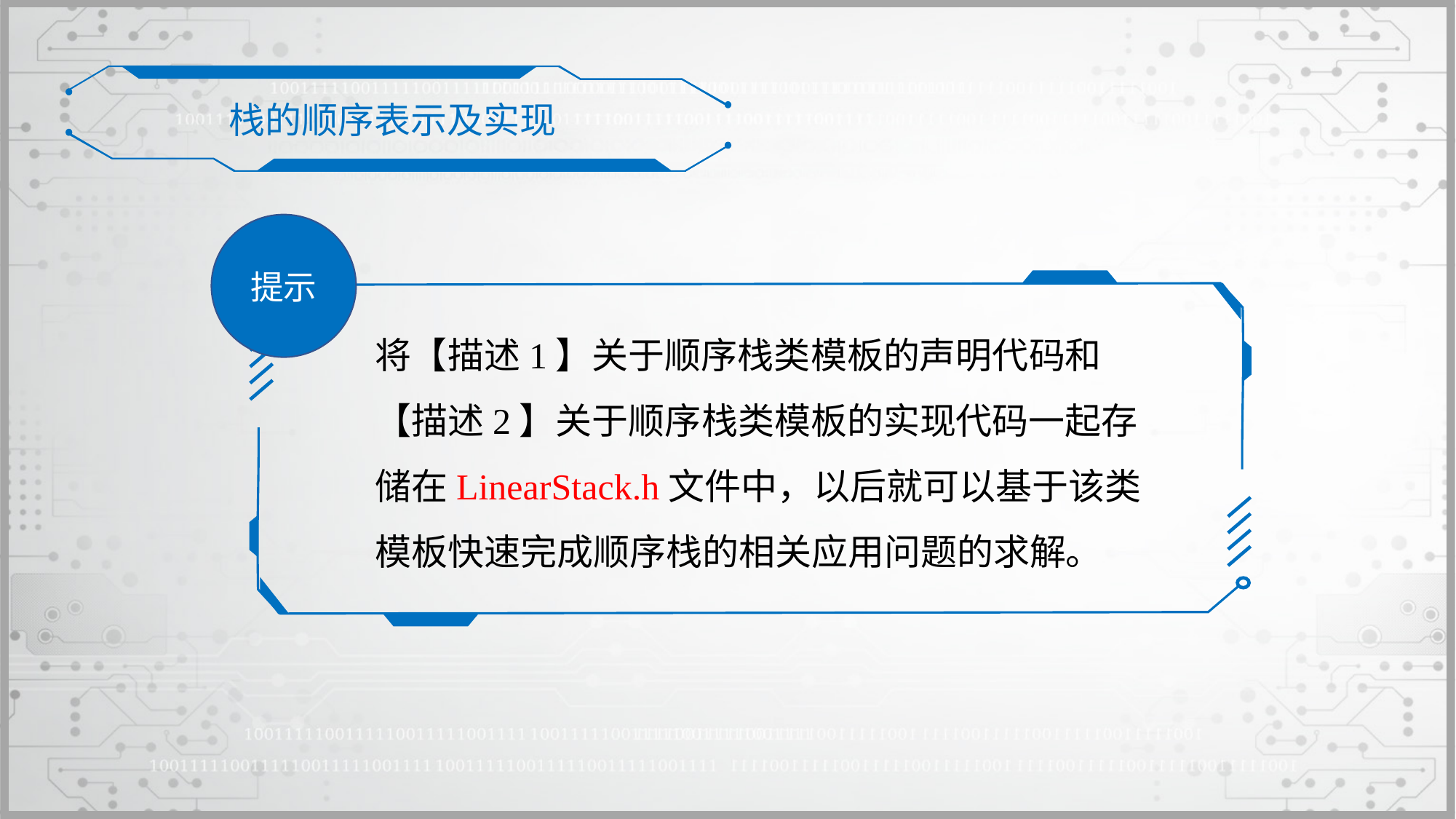

栈的顺序表示及实现

将【描述1】关于顺序栈类模板的声明代码和【描述2】关于顺序栈类模板的实现代码一起存储在LinearStack.h文件中，以后就可以基于该类模板快速完成顺序栈的相关应用问题的求解。
提示